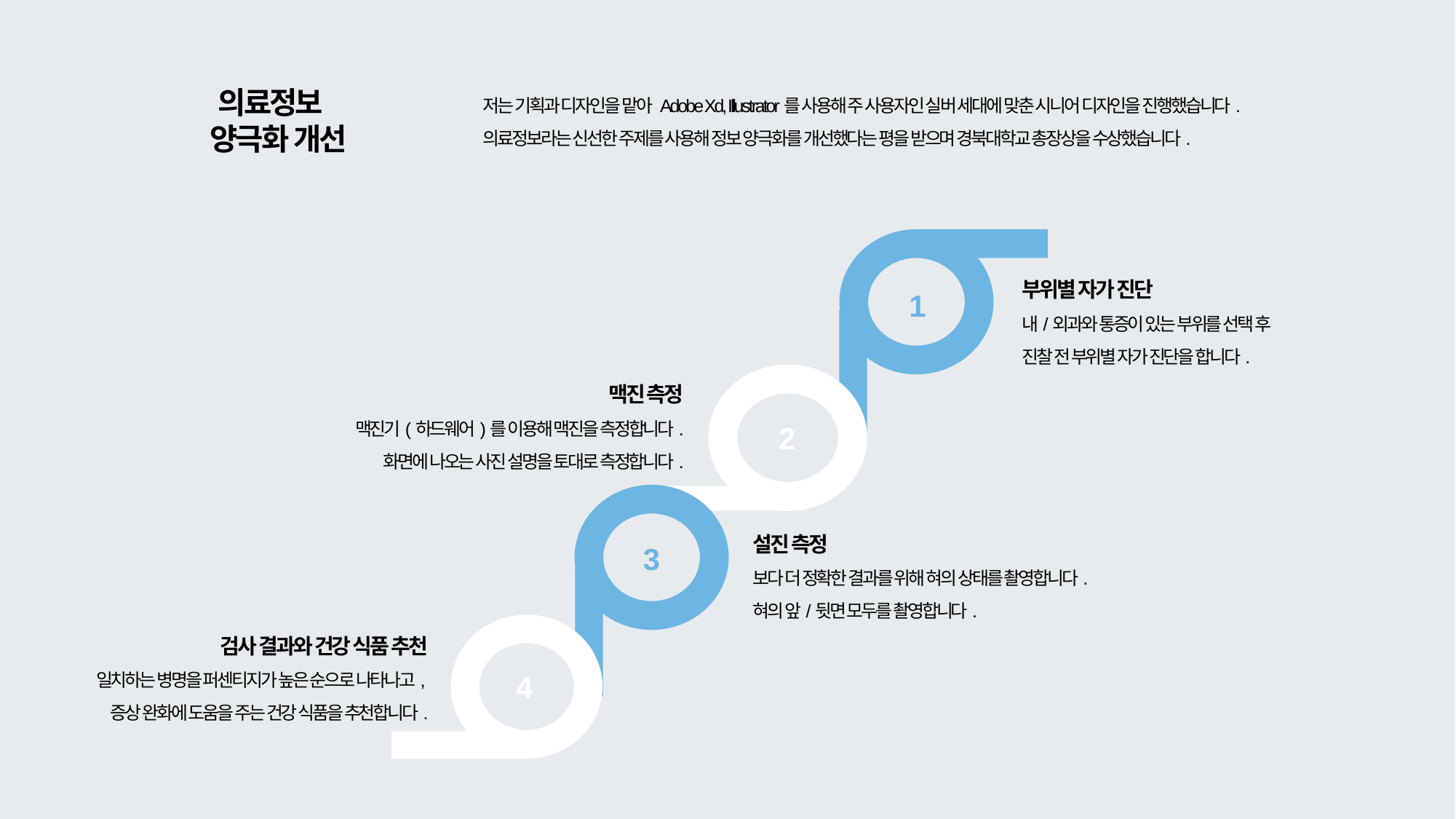

의료정보
 양극화 개선
저는 기획과 디자인을 맡아 Adobe Xd, Illustrator를 사용해 주 사용자인 실버 세대에 맞춘 시니어 디자인을 진행했습니다.
의료정보라는 신선한 주제를 사용해 정보 양극화를 개선했다는 평을 받으며 경북대학교 총장상을 수상했습니다.

부위별 자가 진단
내/외과와 통증이 있는 부위를 선택 후
진찰 전 부위별 자가 진단을 합니다.
1

맥진 측정
맥진기(하드웨어)를 이용해 맥진을 측정합니다.
화면에 나오는 사진 설명을 토대로 측정합니다.

2

설진 측정
보다 더 정확한 결과를 위해 혀의 상태를 촬영합니다.
혀의 앞/뒷면 모두를 촬영합니다.
3
검사 결과와 건강 식품 추천
일치하는 병명을 퍼센티지가 높은 순으로 나타나고,
증상 완화에 도움을 주는 건강 식품을 추천합니다.

4